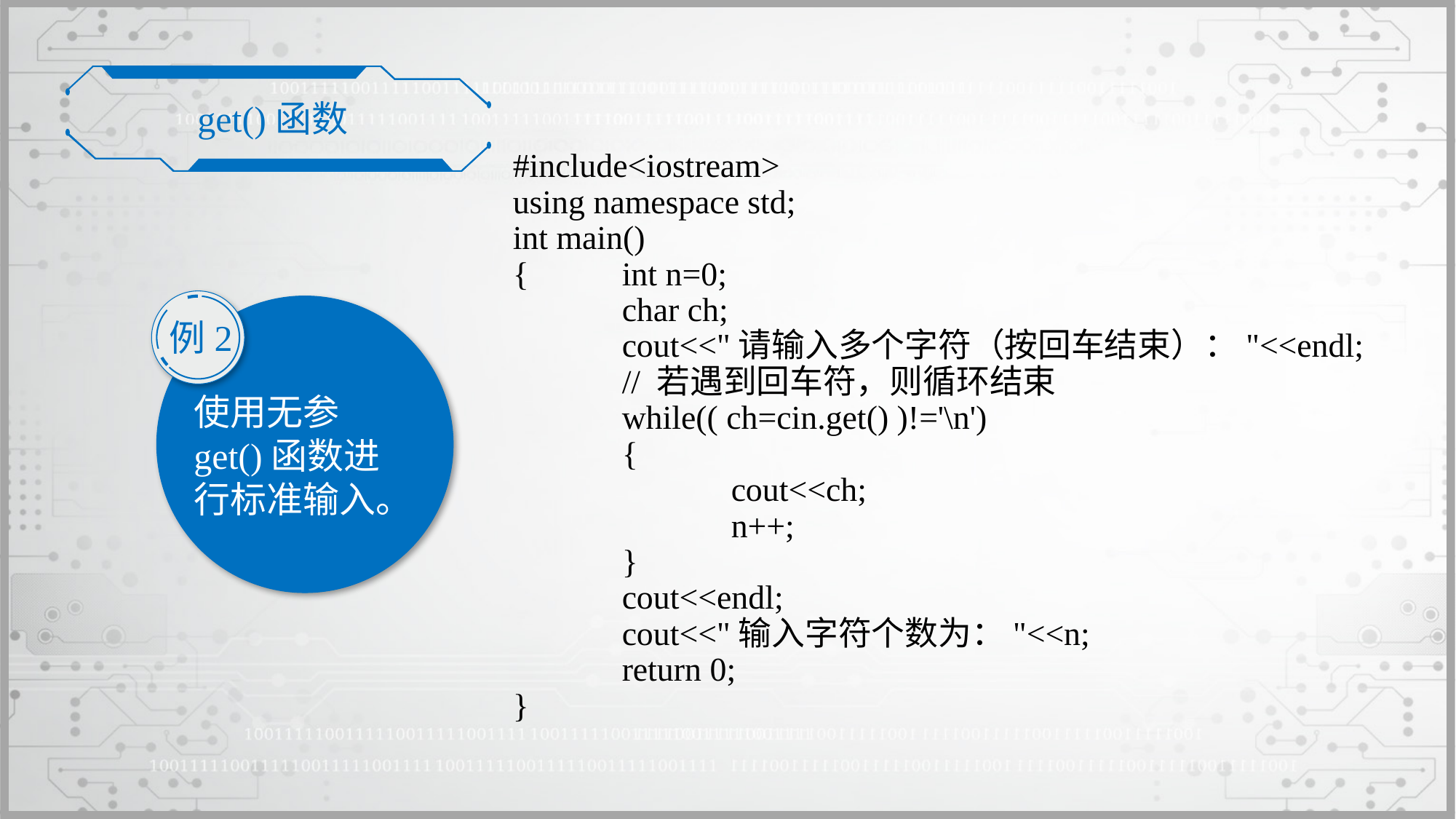

get()函数
#include<iostream>
using namespace std;
int main()
{	int n=0;
	char ch;
	cout<<"请输入多个字符（按回车结束）："<<endl;
	// 若遇到回车符，则循环结束
	while(( ch=cin.get() )!='\n')
	{
		cout<<ch;
		n++;
	}
	cout<<endl;
	cout<<"输入字符个数为："<<n;
	return 0;
}

例2

使用无参get()函数进行标准输入。